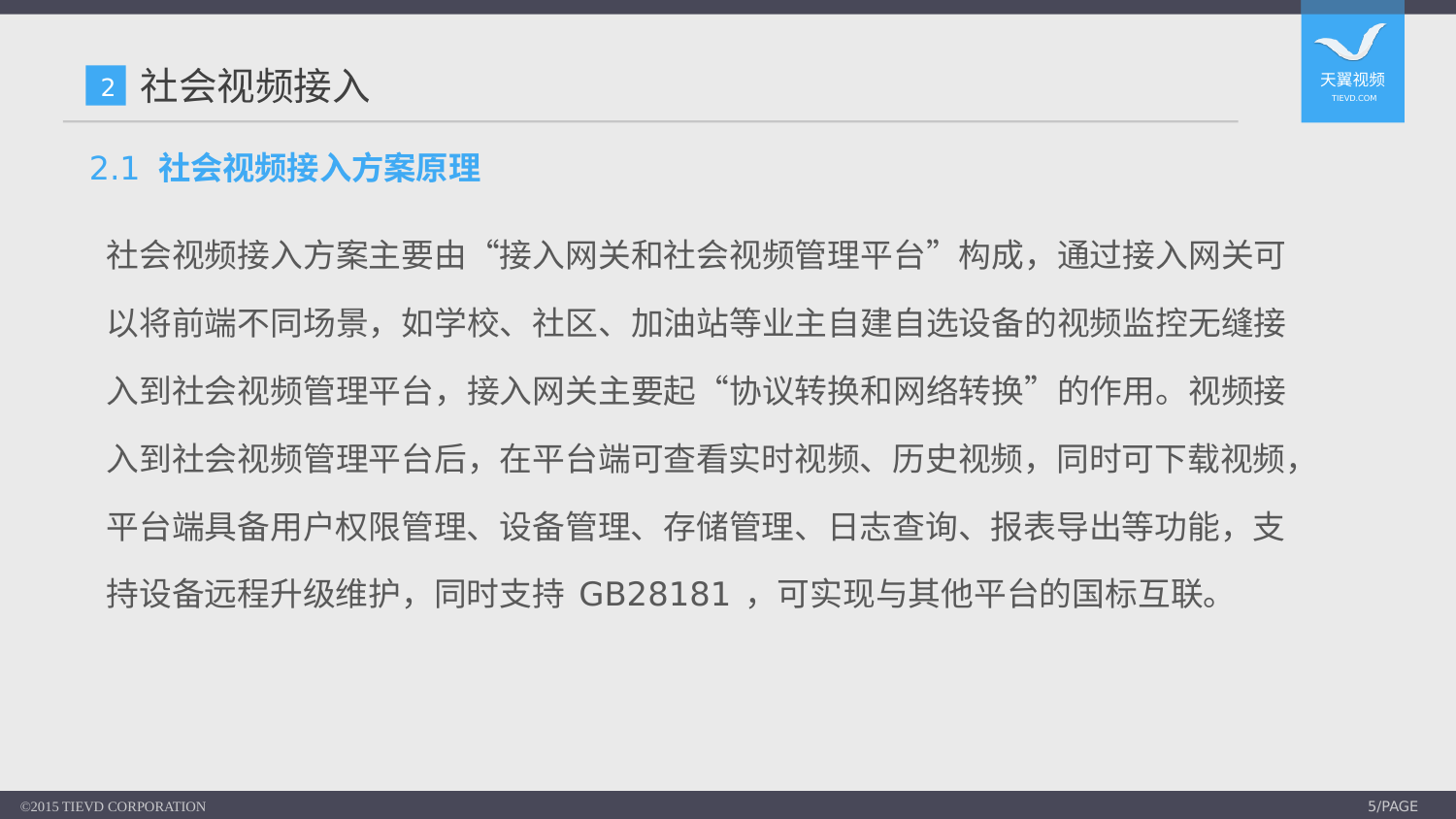

# 社会视频接入
2
2.1 社会视频接入方案原理

社会视频接入方案主要由“接入网关和社会视频管理平台”构成，通过接入网关可以将前端不同场景，如学校、社区、加油站等业主自建自选设备的视频监控无缝接入到社会视频管理平台，接入网关主要起“协议转换和网络转换”的作用。视频接入到社会视频管理平台后，在平台端可查看实时视频、历史视频，同时可下载视频，平台端具备用户权限管理、设备管理、存储管理、日志查询、报表导出等功能，支持设备远程升级维护，同时支持GB28181，可实现与其他平台的国标互联。
©2015 TIEVD CORPORATION
5/PAGE